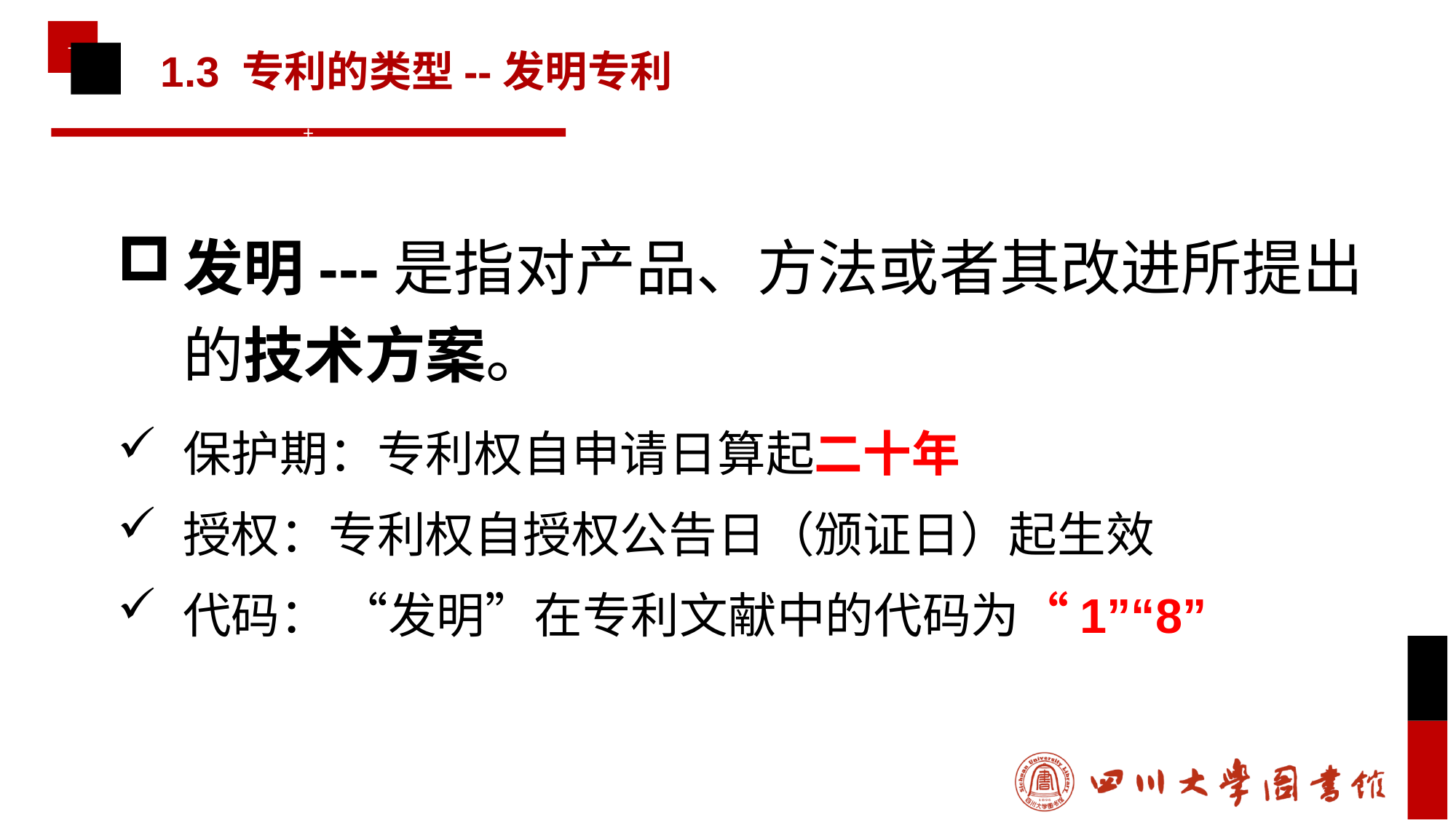

# 1.3 专利的类型--发明专利

发明---是指对产品、方法或者其改进所提出的技术方案。
保护期：专利权自申请日算起二十年
授权：专利权自授权公告日（颁证日）起生效
代码： “发明”在专利文献中的代码为“1”“8”